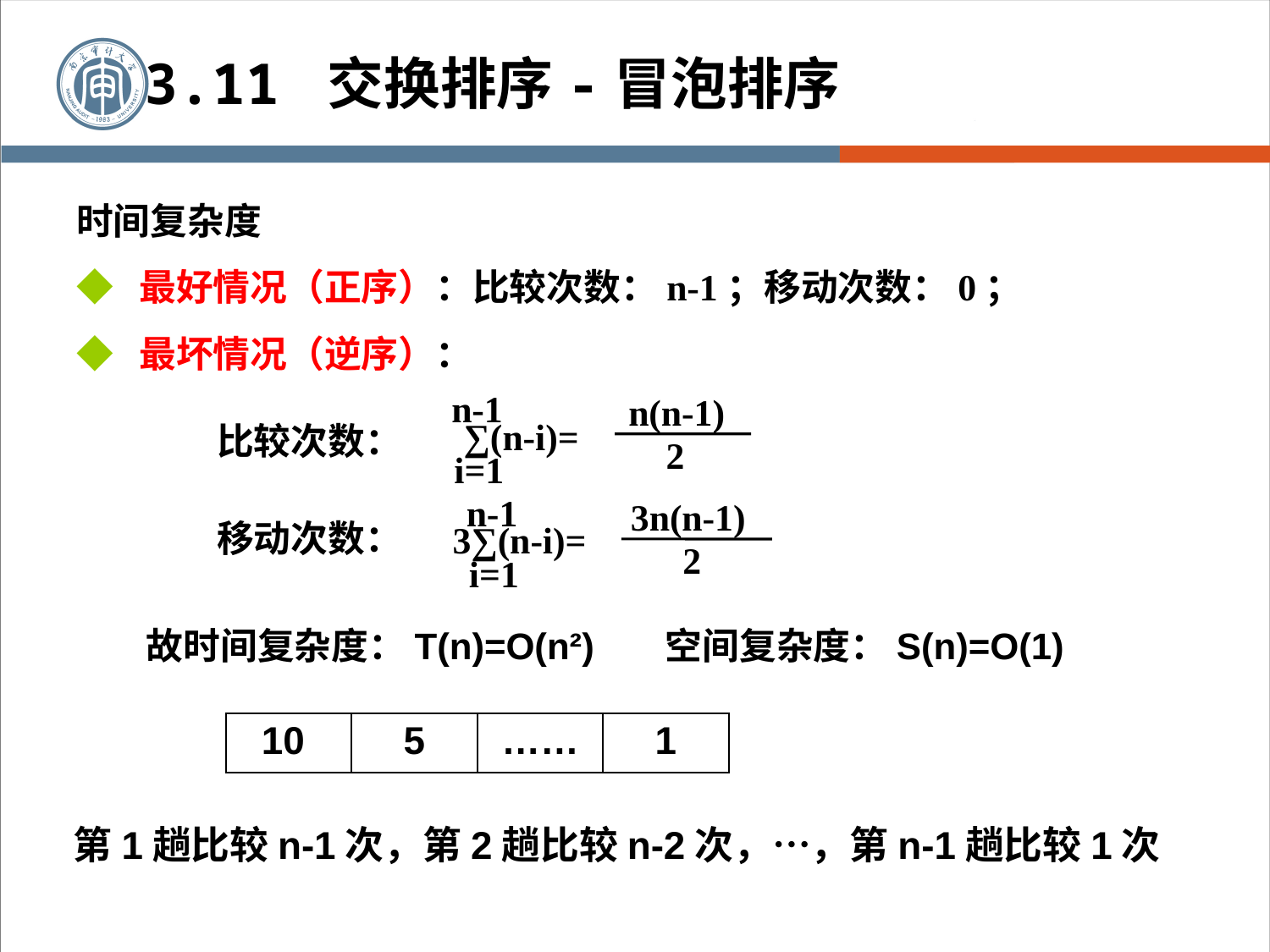

3.11 交换排序-冒泡排序
时间复杂度
◆  最好情况（正序）：比较次数：n-1；移动次数：0；
◆  最坏情况（逆序）：
n-1
n(n-1)

2
∑(n-i)=
比较次数：
i=1
n-1
3n(n-1)

2
3∑(n-i)=
i=1
移动次数：
故时间复杂度：T(n)=O(n²)      空间复杂度：S(n)=O(1)
| 10 | 5 | …… | 1 |
| --- | --- | --- | --- |
第1趟比较n-1次，第2趟比较n-2次，…，第n-1趟比较1次